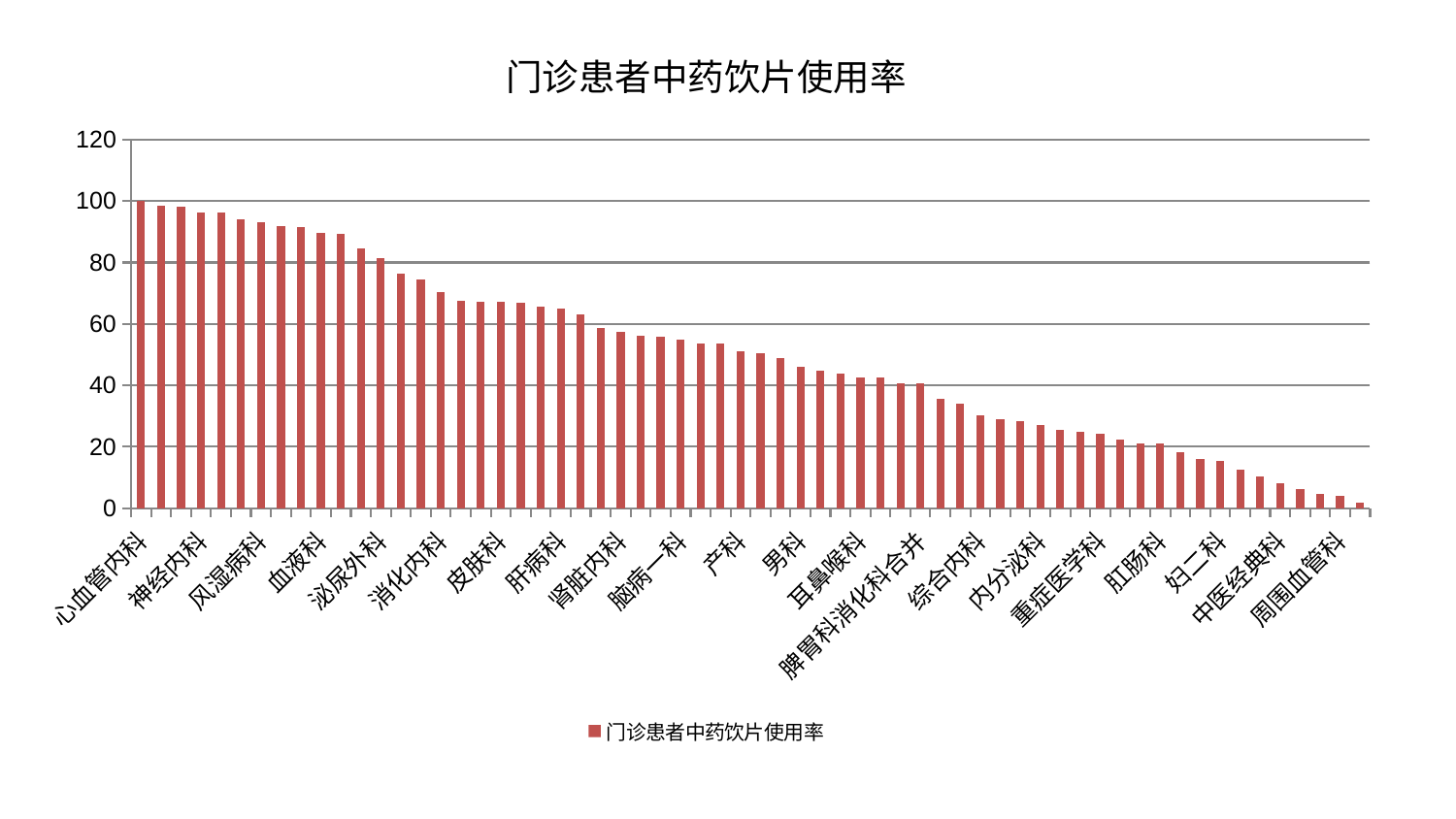

### Chart: 门诊患者中药饮片使用率

| Category | 门诊患者中药饮片使用率 |
|---|---|
| 心血管内科 | 100.0 |
| 东区肾病科 | 98.5764447422645 |
| 中医外治中心 | 98.05720732782893 |
| 神经内科 | 96.24640149565622 |
| 身心医学科 | 96.12688633077818 |
| 脑病二科 | 94.01244006193825 |
| 风湿病科 | 92.98919381370065 |
| 创伤骨科 | 91.8345887737294 |
| 治未病中心 | 91.42774300691335 |
| 血液科 | 89.51184922708862 |
| 妇科 | 89.32976928016411 |
| 心病一科 | 84.70273722319453 |
| 泌尿外科 | 81.43595990106334 |
| 脑病三科 | 76.30626041643713 |
| 脾胃病科 | 74.56004772202915 |
| 消化内科 | 70.53539305329932 |
| 妇科妇二科合并 | 67.49363486929423 |
| 关节骨科 | 67.35084887546185 |
| 皮肤科 | 67.19525451080024 |
| 胸外科 | 66.92532473258427 |
| 肾病科 | 65.53267762183646 |
| 肝病科 | 65.06143010336602 |
| 肝胆外科 | 63.061249647498954 |
| 运动损伤骨科 | 58.745758507254386 |
| 肾脏内科 | 57.47240671911449 |
| 西区重症医学科 | 56.25063576268467 |
| 心病二科 | 55.76366230930074 |
| 脑病一科 | 54.93125985307975 |
| 肿瘤内科 | 53.70044656142519 |
| 普通外科 | 53.68835853449896 |
| 产科 | 50.9840658341556 |
| 小儿推拿科 | 50.34858890599707 |
| 东区重症医学科 | 48.99894709752466 |
| 男科 | 45.96838562173178 |
| 针灸科 | 44.781264558150994 |
| 神经外科 | 43.74079732789164 |
| 耳鼻喉科 | 42.57822474029401 |
| 老年医学科 | 42.43395380922686 |
| 小儿骨科 | 40.84353857256615 |
| 脾胃科消化科合并 | 40.785004930955694 |
| 呼吸内科 | 35.51916578104992 |
| 儿科 | 34.08583146155748 |
| 综合内科 | 30.104871290216416 |
| 微创骨科 | 29.13560619778337 |
| 推拿科 | 28.39555115444621 |
| 内分泌科 | 27.010196690291256 |
| 骨科 | 25.609569813596917 |
| 口腔科 | 24.899994787178457 |
| 重症医学科 | 24.197936858333822 |
| 医院 | 22.49979541384195 |
| 显微骨科 | 21.120502378853697 |
| 肛肠科 | 20.996377832383683 |
| 康复科 | 18.265123713763852 |
| 脊柱骨科 | 16.139918588383217 |
| 妇二科 | 15.406642433715767 |
| 心病四科 | 12.424439299796841 |
| 眼科 | 10.290681069009256 |
| 中医经典科 | 8.245366859861726 |
| 乳腺甲状腺外科 | 6.3046174764381355 |
| 心病三科 | 4.520630094706335 |
| 周围血管科 | 3.8968311281486034 |
| 美容皮肤科 | 1.7774948621515962 |
64